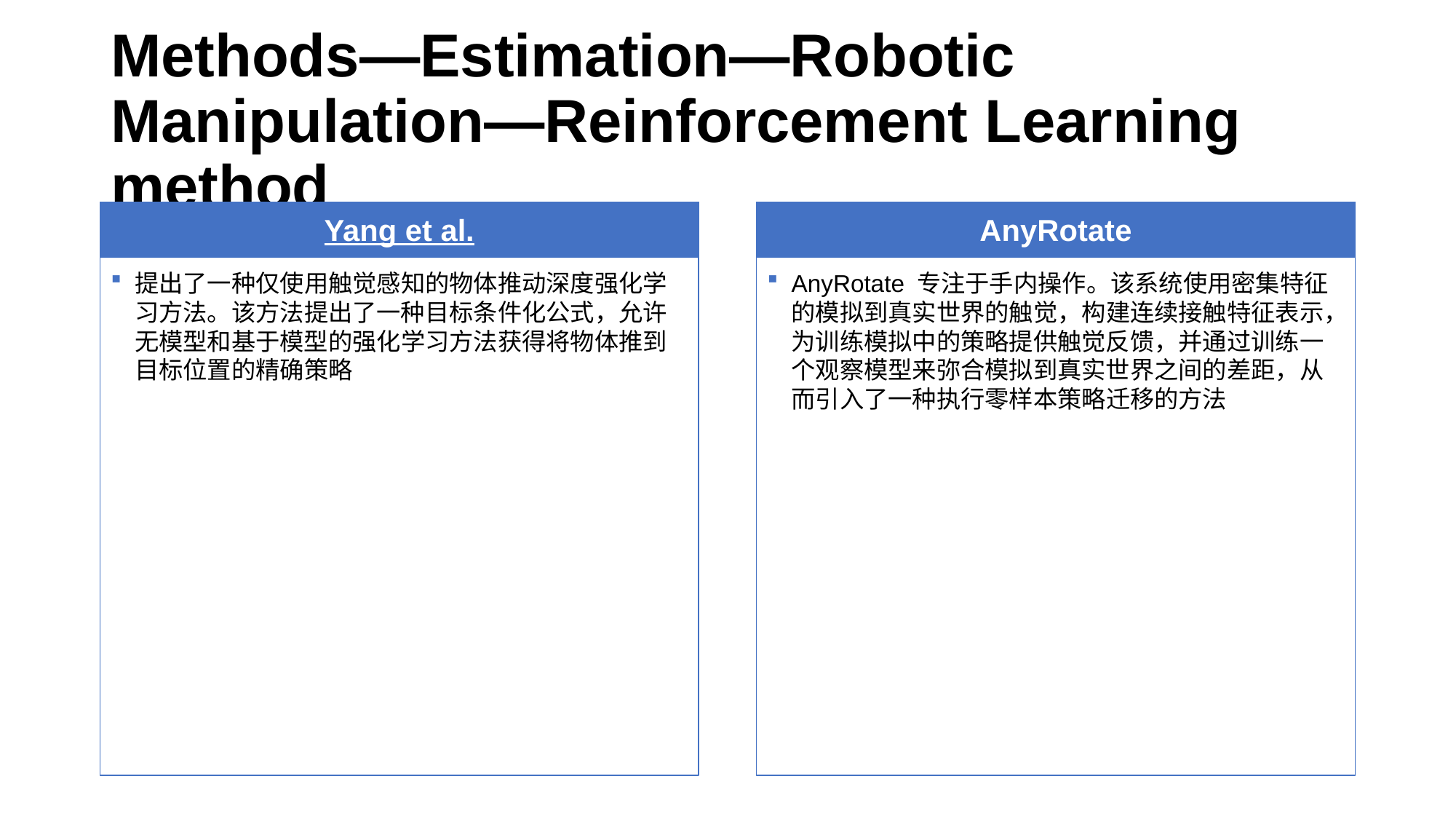

# Methods—Estimation—Robotic Manipulation—Reinforcement Learning method
Yang et al.
AnyRotate
提出了一种仅使用触觉感知的物体推动深度强化学习方法。该方法提出了一种目标条件化公式，允许无模型和基于模型的强化学习方法获得将物体推到目标位置的精确策略

AnyRotate 专注于手内操作。该系统使用密集特征的模拟到真实世界的触觉，构建连续接触特征表示，为训练模拟中的策略提供触觉反馈，并通过训练一个观察模型来弥合模拟到真实世界之间的差距，从而引入了一种执行零样本策略迁移的方法